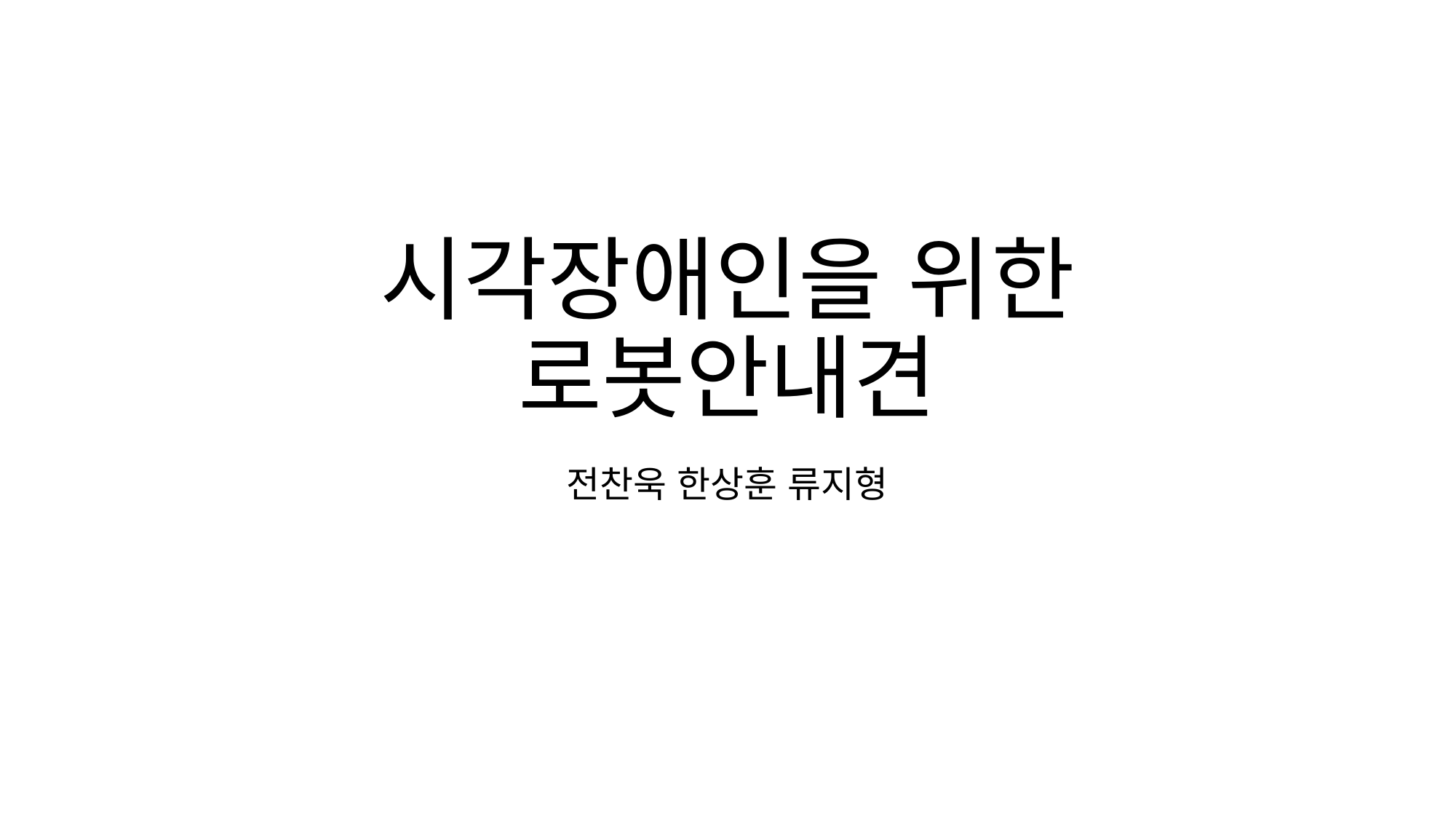

# 시각장애인을 위한
로봇안내견
전찬욱 한상훈 류지형